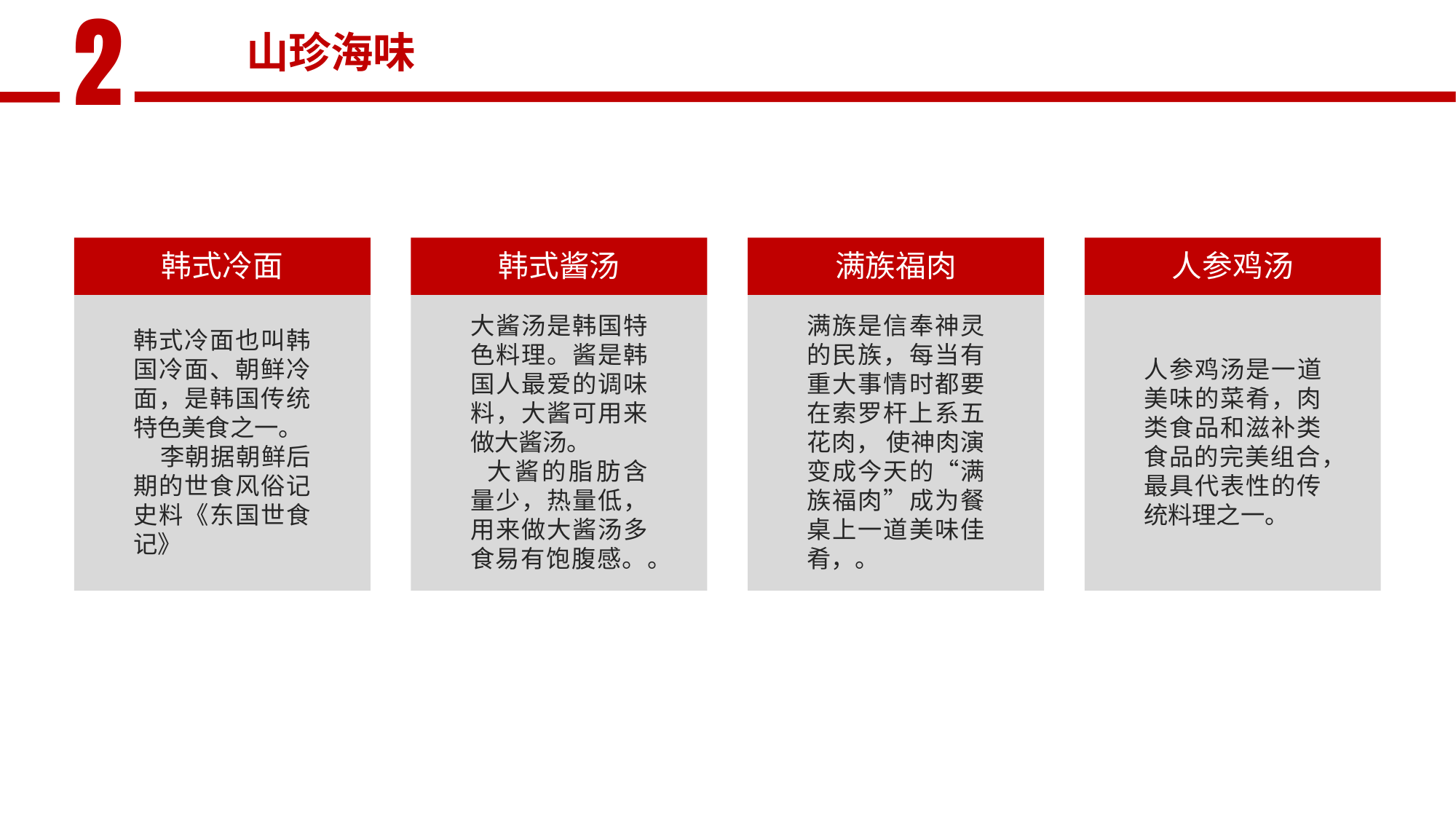

山珍海味

韩式冷面
韩式酱汤
满族福肉
人参鸡汤
大酱汤是韩国特色料理。酱是韩国人最爱的调味料，大酱可用来做大酱汤。
 大酱的脂肪含量少，热量低，用来做大酱汤多食易有饱腹感。。
满族是信奉神灵的民族，每当有重大事情时都要在索罗杆上系五花肉， 使神肉演变成今天的“满族福肉”成为餐桌上一道美味佳肴，。
韩式冷面也叫韩国冷面、朝鲜冷面，是韩国传统特色美食之一。
   李朝据朝鲜后期的世食风俗记史料《东国世食记》
人参鸡汤是一道美味的菜肴，肉类食品和滋补类食品的完美组合，最具代表性的传统料理之一。